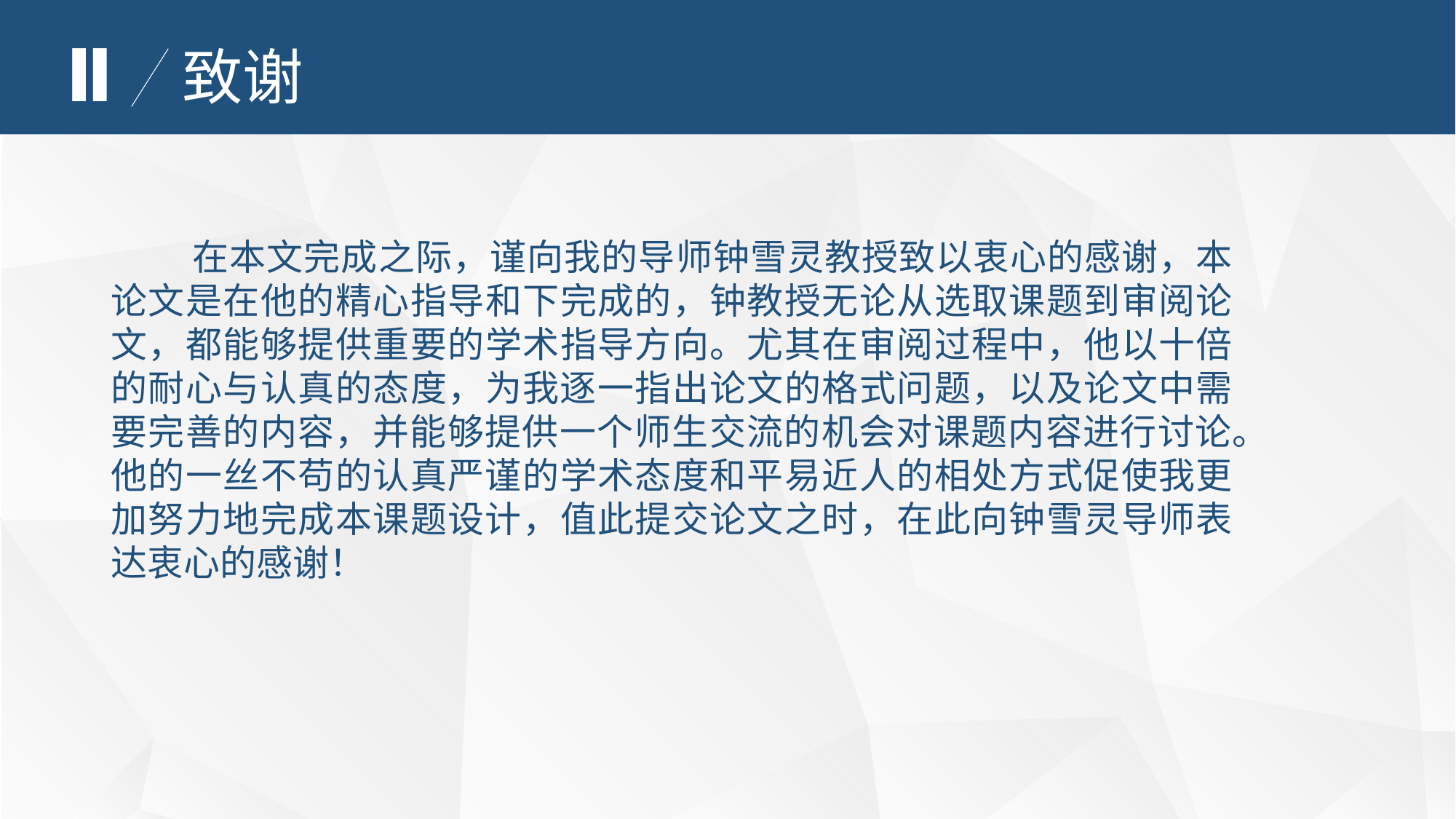

Ⅱ
致谢
        在本文完成之际，谨向我的导师钟雪灵教授致以衷心的感谢，本论文是在他的精心指导和下完成的，钟教授无论从选取课题到审阅论文，都能够提供重要的学术指导方向。尤其在审阅过程中，他以十倍的耐心与认真的态度，为我逐一指出论文的格式问题，以及论文中需要完善的内容，并能够提供一个师生交流的机会对课题内容进行讨论。他的一丝不苟的认真严谨的学术态度和平易近人的相处方式促使我更加努力地完成本课题设计，值此提交论文之时，在此向钟雪灵导师表达衷心的感谢！